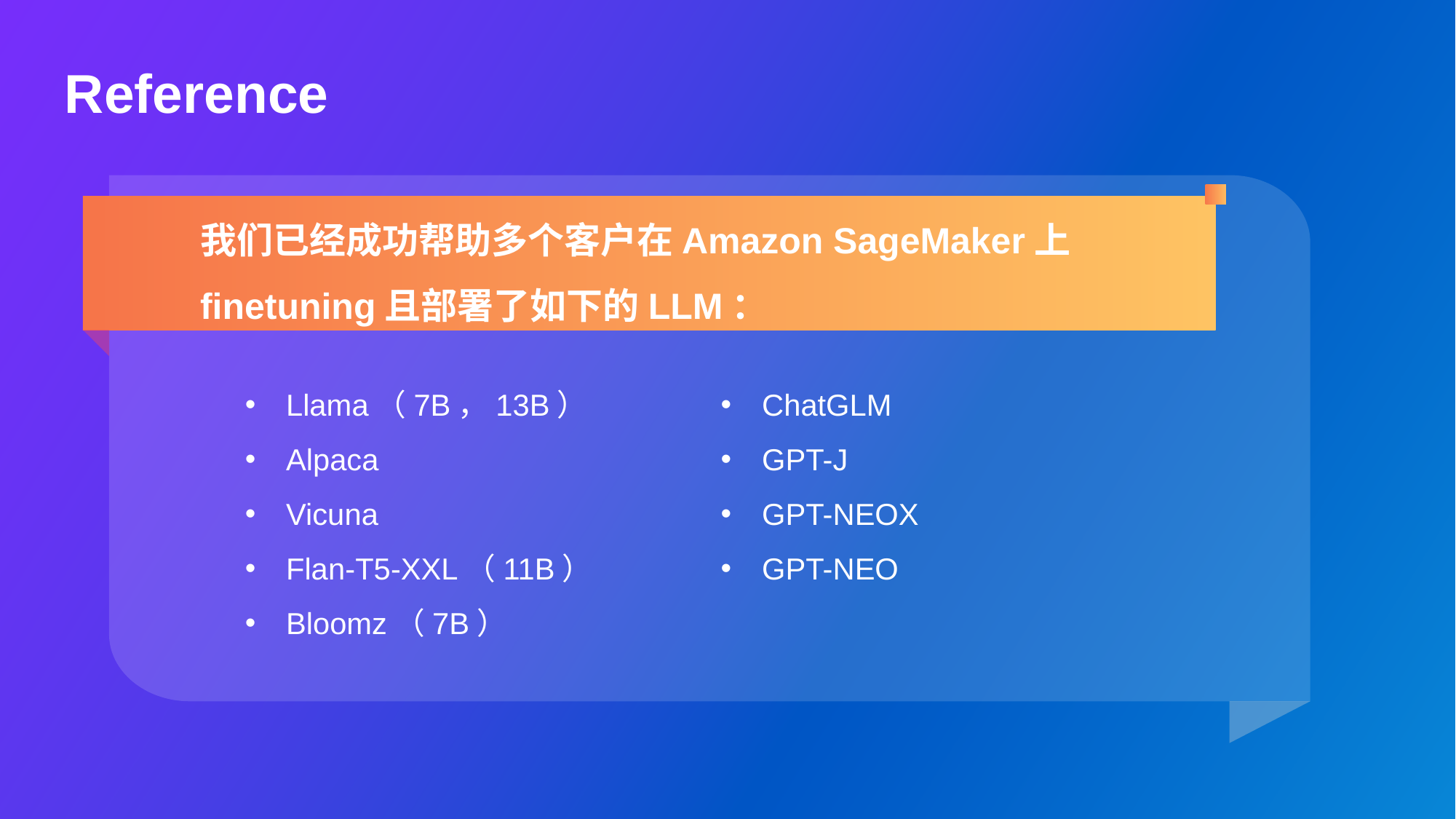

# Reference

我们已经成功帮助多个客户在Amazon SageMaker上finetuning且部署了如下的LLM：

Llama（7B，13B）
Alpaca
Vicuna
Flan-T5-XXL（11B）
Bloomz（7B）
ChatGLM
GPT-J
GPT-NEOX
GPT-NEO